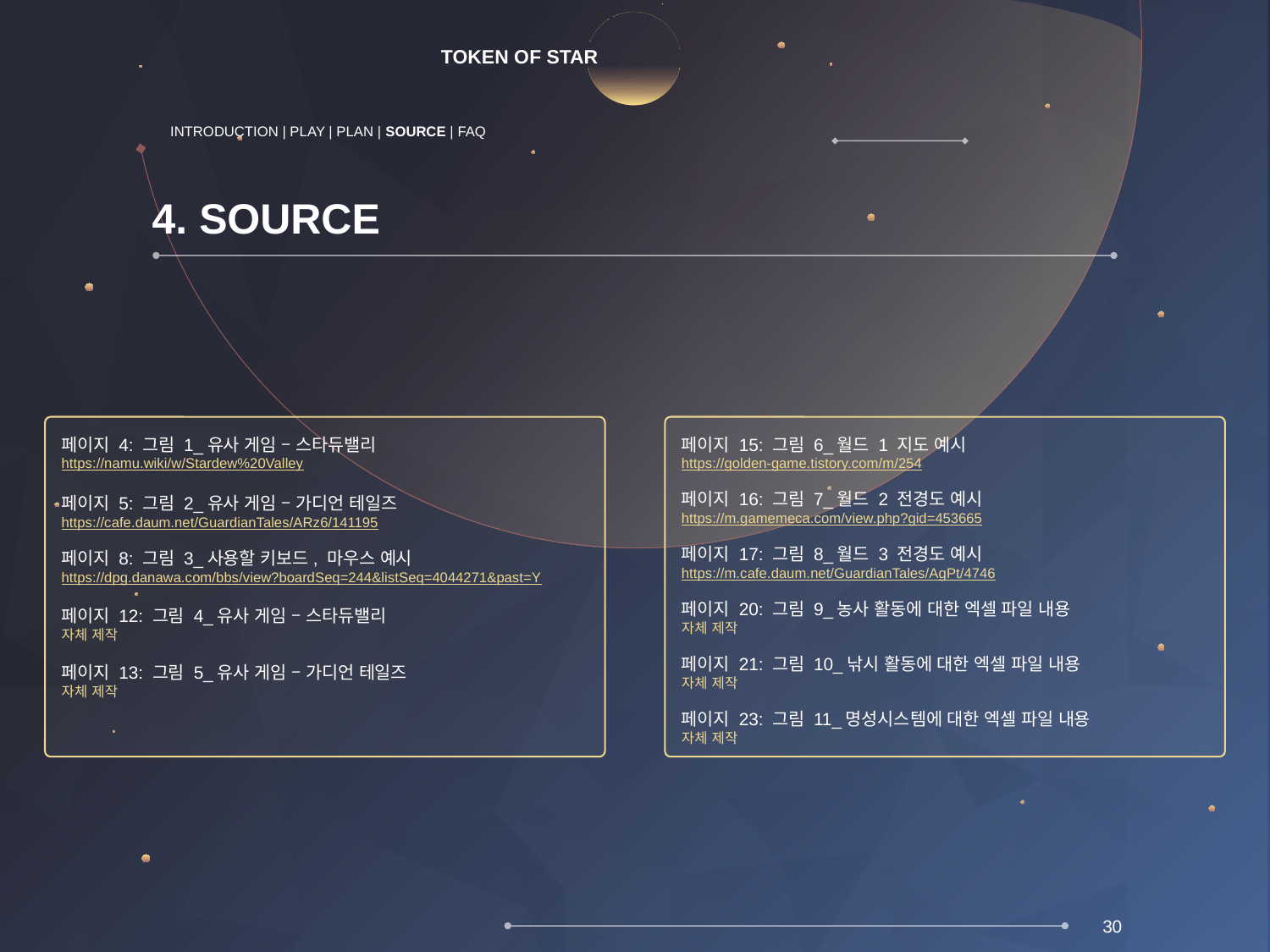

# TOKEN OF STAR
INTRODUCTION | PLAY | PLAN | SOURCE | FAQ
4. SOURCE
페이지 4: 그림 1_유사 게임 – 스타듀밸리
https://namu.wiki/w/Stardew%20Valley

페이지 5: 그림 2_유사 게임 – 가디언 테일즈
https://cafe.daum.net/GuardianTales/ARz6/141195

페이지 8: 그림 3_사용할 키보드, 마우스 예시
https://dpg.danawa.com/bbs/view?boardSeq=244&listSeq=4044271&past=Y

페이지 12: 그림 4_유사 게임 – 스타듀밸리
자체 제작

페이지 13: 그림 5_유사 게임 – 가디언 테일즈
자체 제작
페이지 15: 그림 6_월드 1 지도 예시
https://golden-game.tistory.com/m/254

페이지 16: 그림 7_월드 2 전경도 예시
https://m.gamemeca.com/view.php?gid=453665

페이지 17: 그림 8_월드 3 전경도 예시
https://m.cafe.daum.net/GuardianTales/AgPt/4746

페이지 20: 그림 9_농사 활동에 대한 엑셀 파일 내용
자체 제작

페이지 21: 그림 10_낚시 활동에 대한 엑셀 파일 내용
자체 제작

페이지 23: 그림 11_명성시스템에 대한 엑셀 파일 내용
자체 제작
30